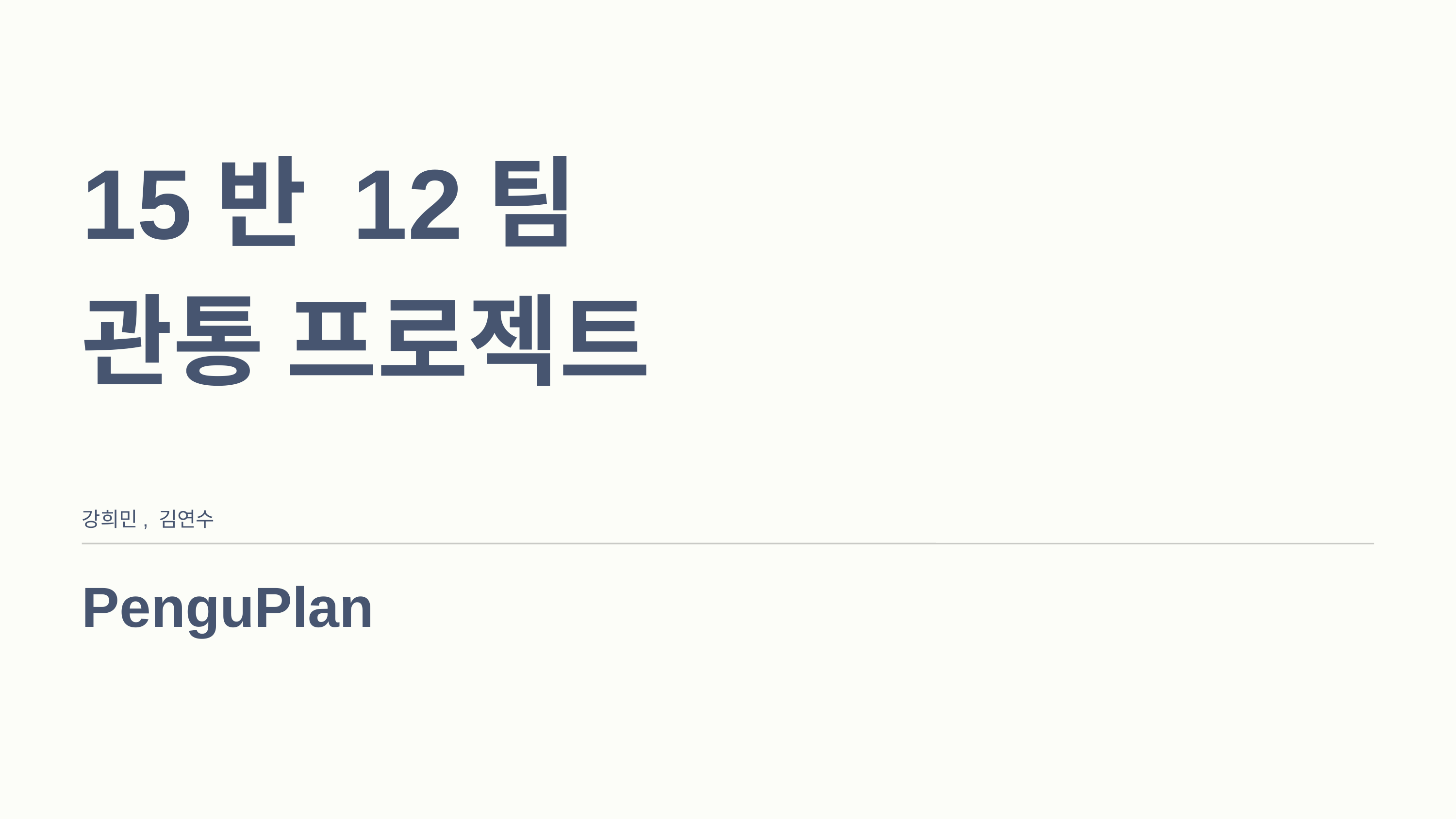

15반 12팀
관통 프로젝트

PenguPlan
강희민, 김연수